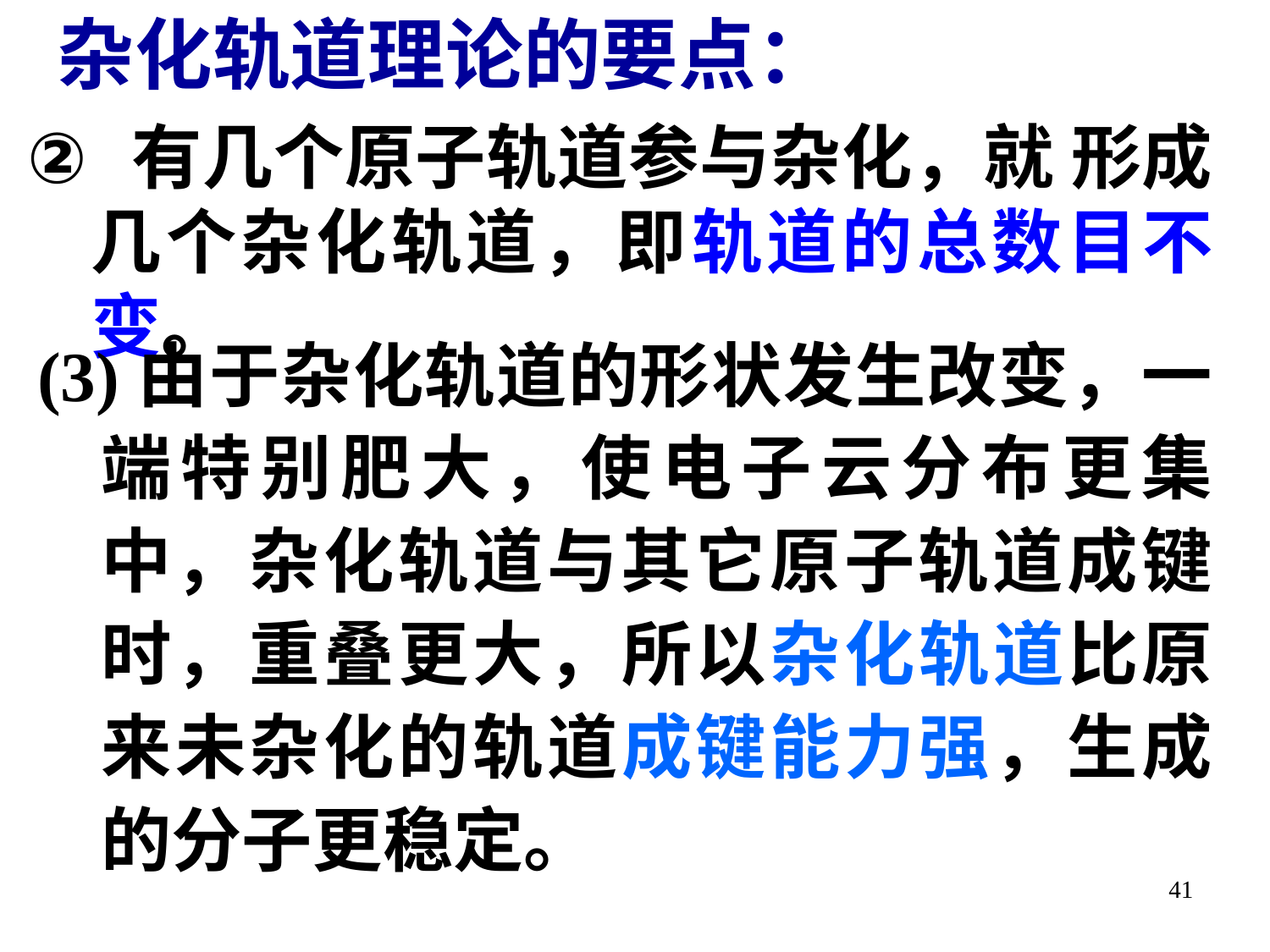

杂化轨道理论的要点：
 有几个原子轨道参与杂化，就 形成几个杂化轨道，即轨道的总数目不变。
(3)由于杂化轨道的形状发生改变，一端特别肥大，使电子云分布更集中，杂化轨道与其它原子轨道成键时，重叠更大，所以杂化轨道比原来未杂化的轨道成键能力强，生成的分子更稳定。
41